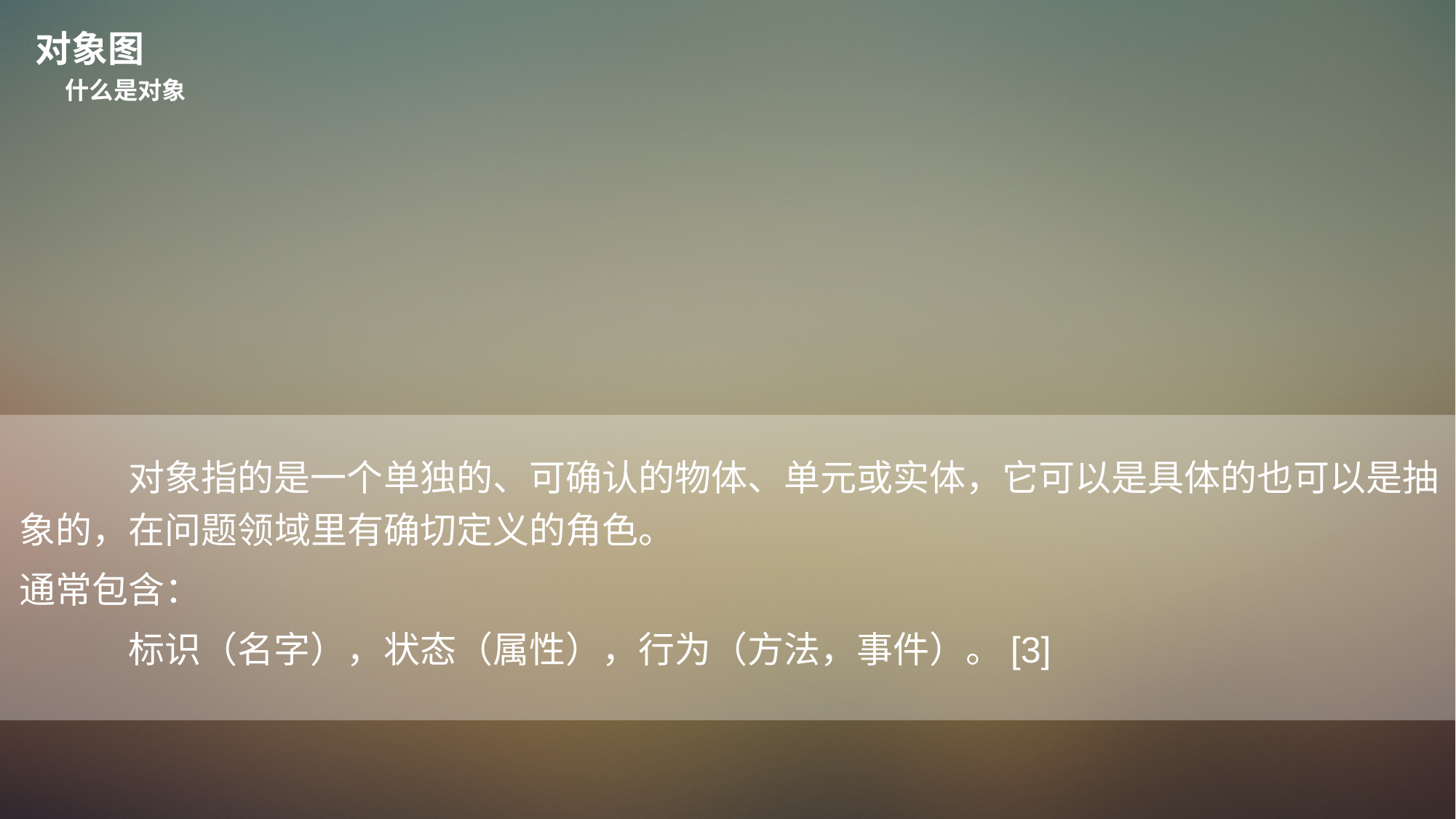

对象图
什么是对象

	对象指的是一个单独的、可确认的物体、单元或实体，它可以是具体的也可以是抽象的，在问题领域里有确切定义的角色。
通常包含：
	标识（名字），状态（属性），行为（方法，事件）。[3]